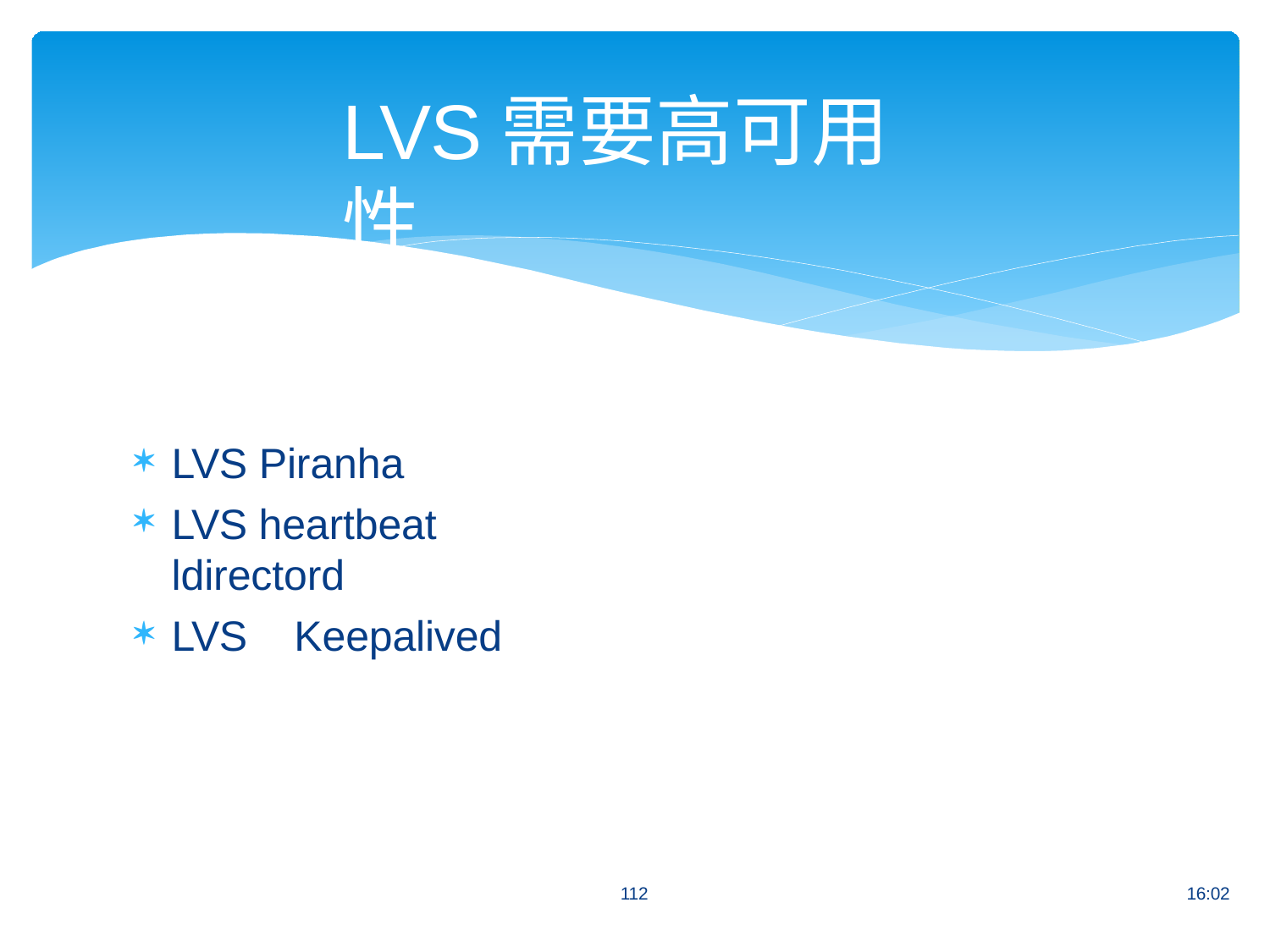

# LVS需要高可用性

LVS Piranha
LVS heartbeat ldirectord
LVS	Keepalived
112
16:02